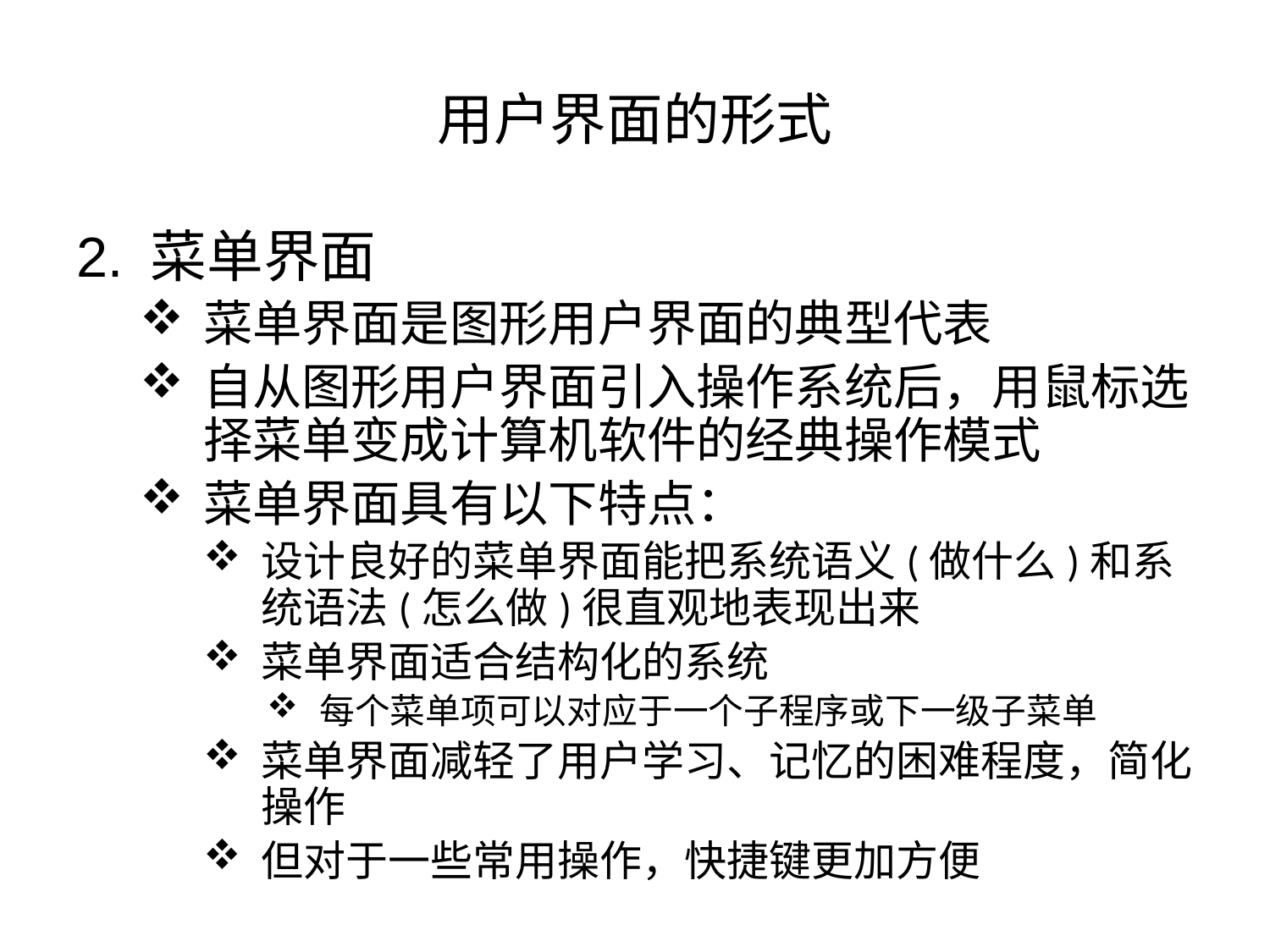

# 用户界面的形式
菜单界面
菜单界面是图形用户界面的典型代表
自从图形用户界面引入操作系统后，用鼠标选择菜单变成计算机软件的经典操作模式
菜单界面具有以下特点：
设计良好的菜单界面能把系统语义(做什么)和系统语法(怎么做)很直观地表现出来
菜单界面适合结构化的系统
每个菜单项可以对应于一个子程序或下一级子菜单
菜单界面减轻了用户学习、记忆的困难程度，简化操作
但对于一些常用操作，快捷键更加方便